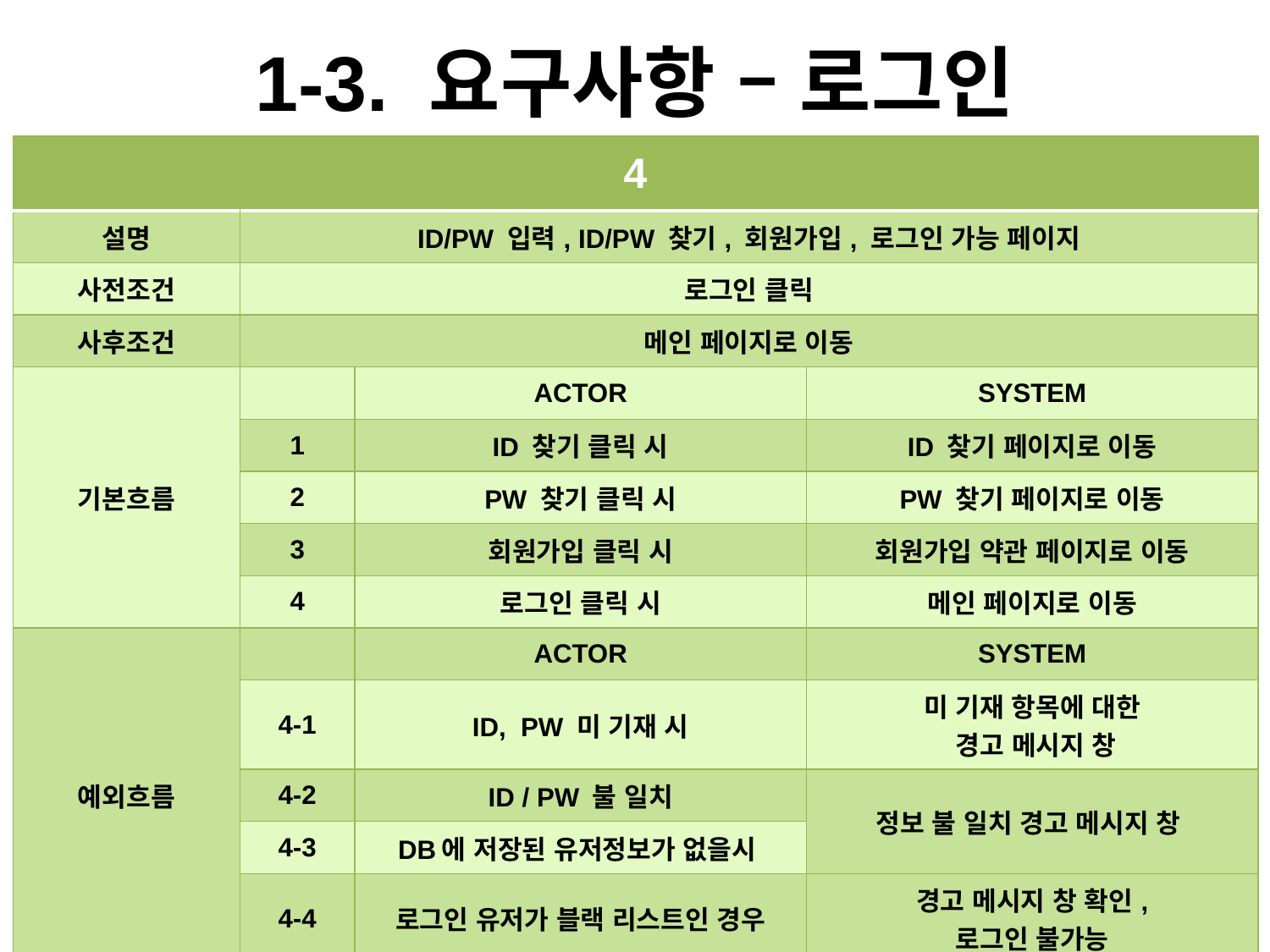

# 1-3. 요구사항 – 로그인
| 4 |  |  |  |
| --- | --- | --- | --- |
| 설명 | ID/PW 입력, ID/PW 찾기, 회원가입, 로그인 가능 페이지 |  |  |
| 사전조건 | 로그인 클릭 |  |  |
| 사후조건 | 메인 페이지로 이동 |  |  |
| 기본흐름 |  | ACTOR | SYSTEM |
|  | 1 | ID 찾기 클릭 시 | ID 찾기 페이지로 이동 |
|  | 2 | PW 찾기 클릭 시 | PW 찾기 페이지로 이동 |
|  | 3 | 회원가입 클릭 시 | 회원가입 약관 페이지로 이동 |
|  | 4 | 로그인 클릭 시 | 메인 페이지로 이동 |
| 예외흐름 |  | ACTOR | SYSTEM |
|  | 4-1 | ID, PW 미 기재 시 | 미 기재 항목에 대한 경고 메시지 창 |
|  | 4-2 | ID / PW 불 일치 | 정보 불 일치 경고 메시지 창 |
|  | 4-3 | DB에 저장된 유저정보가 없을시 |  |
|  | 4-4 | 로그인 유저가 블랙 리스트인 경우 | 경고 메시지 창 확인, 로그인 불가능 |